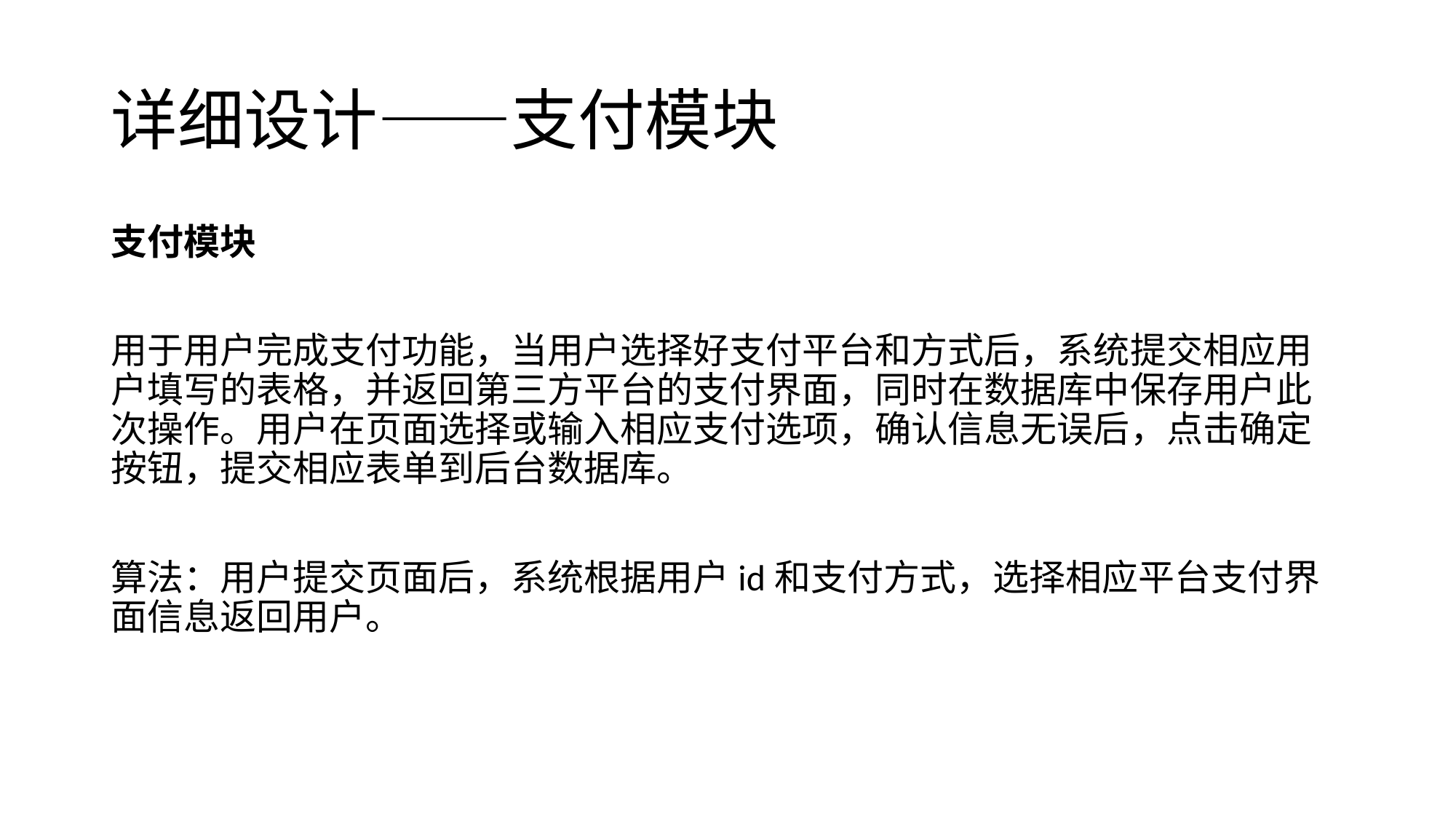

# 详细设计——支付模块
支付模块

用于用户完成支付功能，当用户选择好支付平台和方式后，系统提交相应用户填写的表格，并返回第三方平台的支付界面，同时在数据库中保存用户此次操作。用户在页面选择或输入相应支付选项，确认信息无误后，点击确定按钮，提交相应表单到后台数据库。

算法：用户提交页面后，系统根据用户id和支付方式，选择相应平台支付界面信息返回用户。